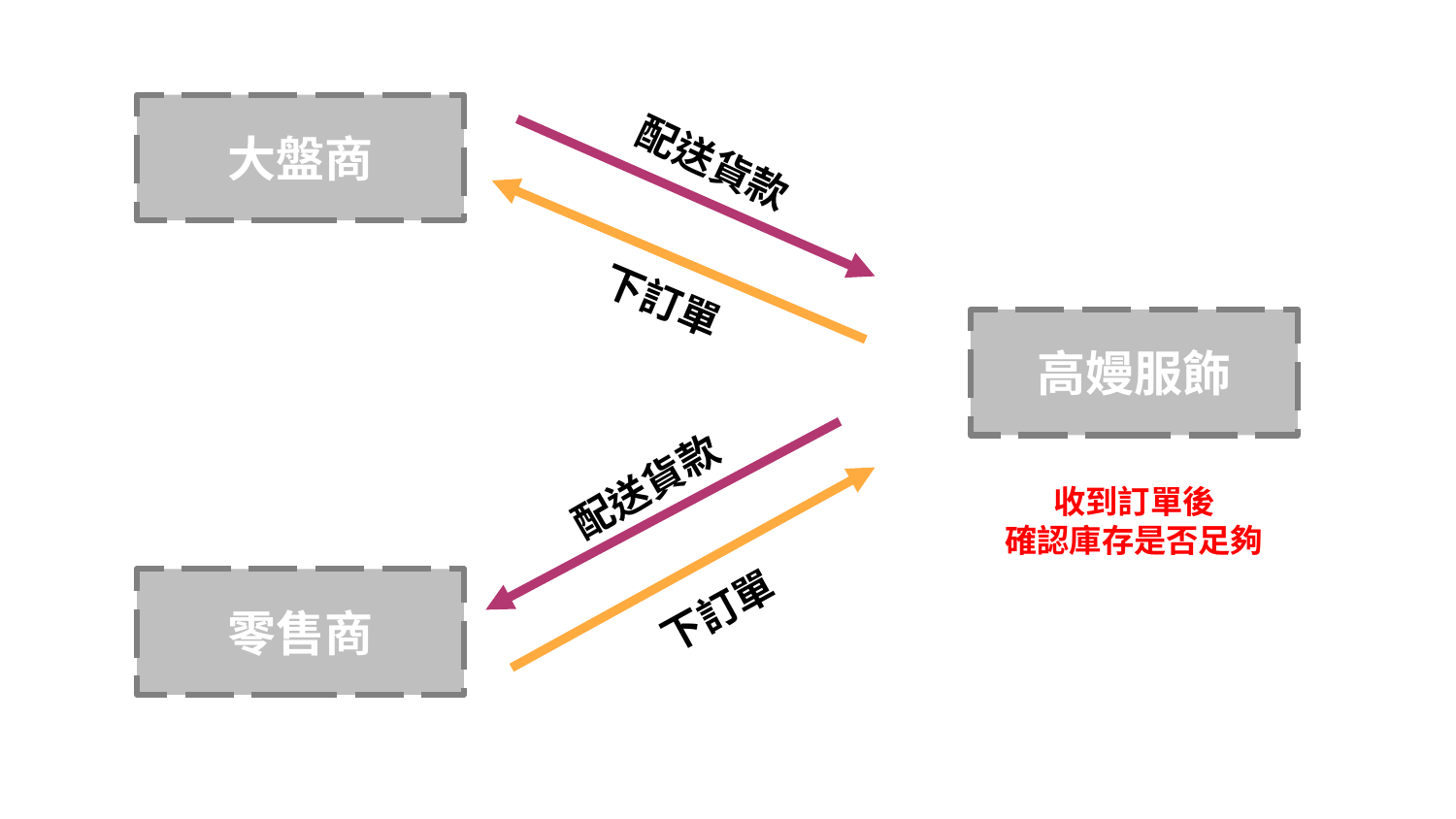

大盤商
配送貨款
下訂單
高嫚服飾
配送貨款
收到訂單後
確認庫存是否足夠
零售商
下訂單